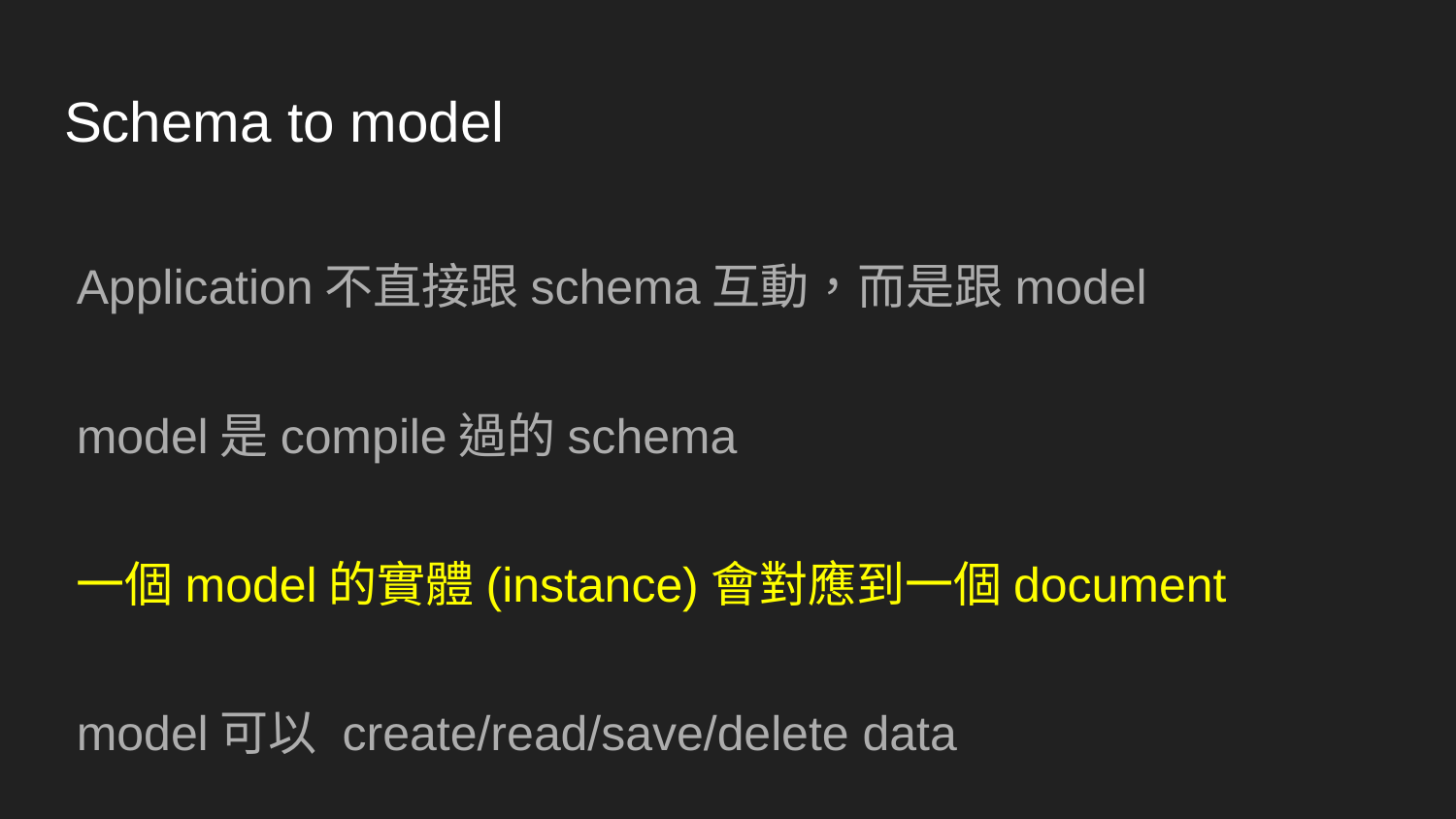

# Schema to model
Application不直接跟schema互動，而是跟model
model是compile過的schema
一個model的實體(instance)會對應到一個document
model可以 create/read/save/delete data